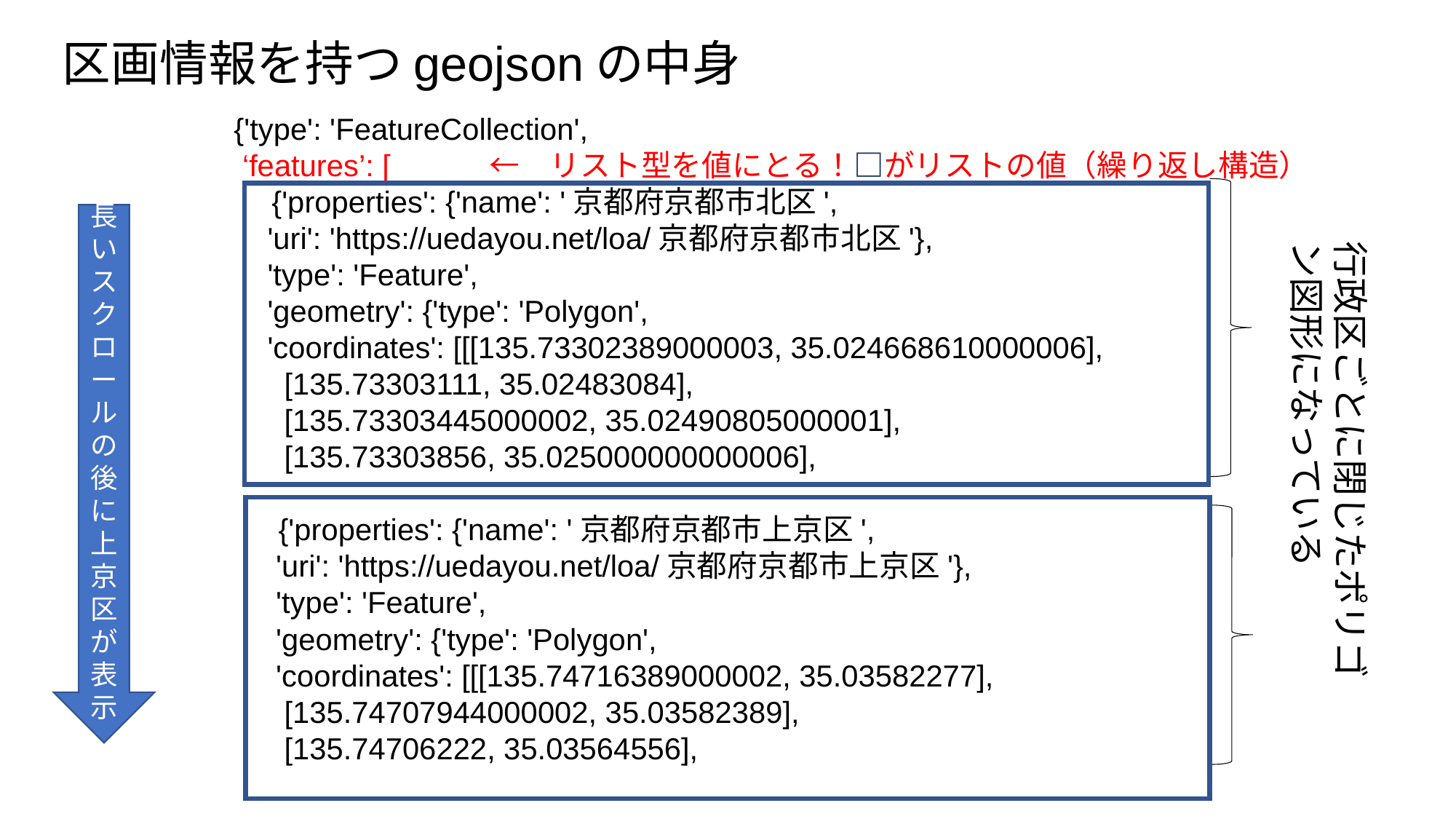

区画情報を持つgeojsonの中身
{'type': 'FeatureCollection',
 ‘features’: [　　　←　リスト型を値にとる！□がリストの値（繰り返し構造）
　{'properties': {'name': '京都府京都市北区',
    'uri': 'https://uedayou.net/loa/京都府京都市北区'},
    'type': 'Feature',
    'geometry': {'type': 'Polygon',
    'coordinates': [[[135.73302389000003, 35.024668610000006],
      [135.73303111, 35.02483084],
      [135.73303445000002, 35.02490805000001],
      [135.73303856, 35.025000000000006],

　 {'properties': {'name': '京都府京都市上京区',
     'uri': 'https://uedayou.net/loa/京都府京都市上京区'},
     'type': 'Feature',
     'geometry': {'type': 'Polygon',
     'coordinates': [[[135.74716389000002, 35.03582277],
      [135.74707944000002, 35.03582389],
      [135.74706222, 35.03564556],

長いスクロールの後に上京区が表示
行政区ごとに閉じたポリゴン図形になっている